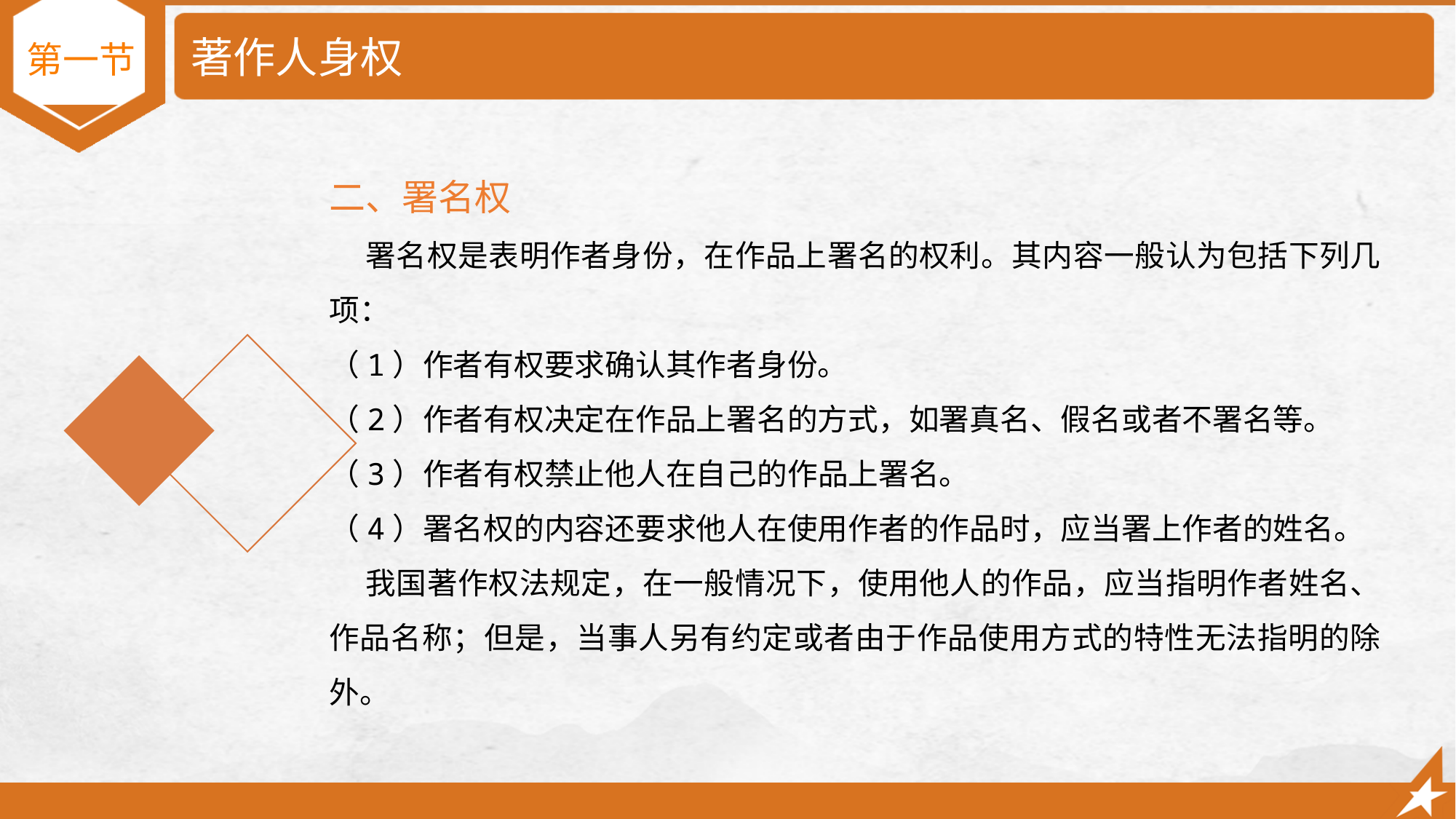

# 著作人身权
第一节
二、署名权
    署名权是表明作者身份，在作品上署名的权利。其内容一般认为包括下列几项：
（1）作者有权要求确认其作者身份。
（2）作者有权决定在作品上署名的方式，如署真名、假名或者不署名等。
（3）作者有权禁止他人在自己的作品上署名。
（4）署名权的内容还要求他人在使用作者的作品时，应当署上作者的姓名。
    我国著作权法规定，在一般情况下，使用他人的作品，应当指明作者姓名、作品名称；但是，当事人另有约定或者由于作品使用方式的特性无法指明的除外。